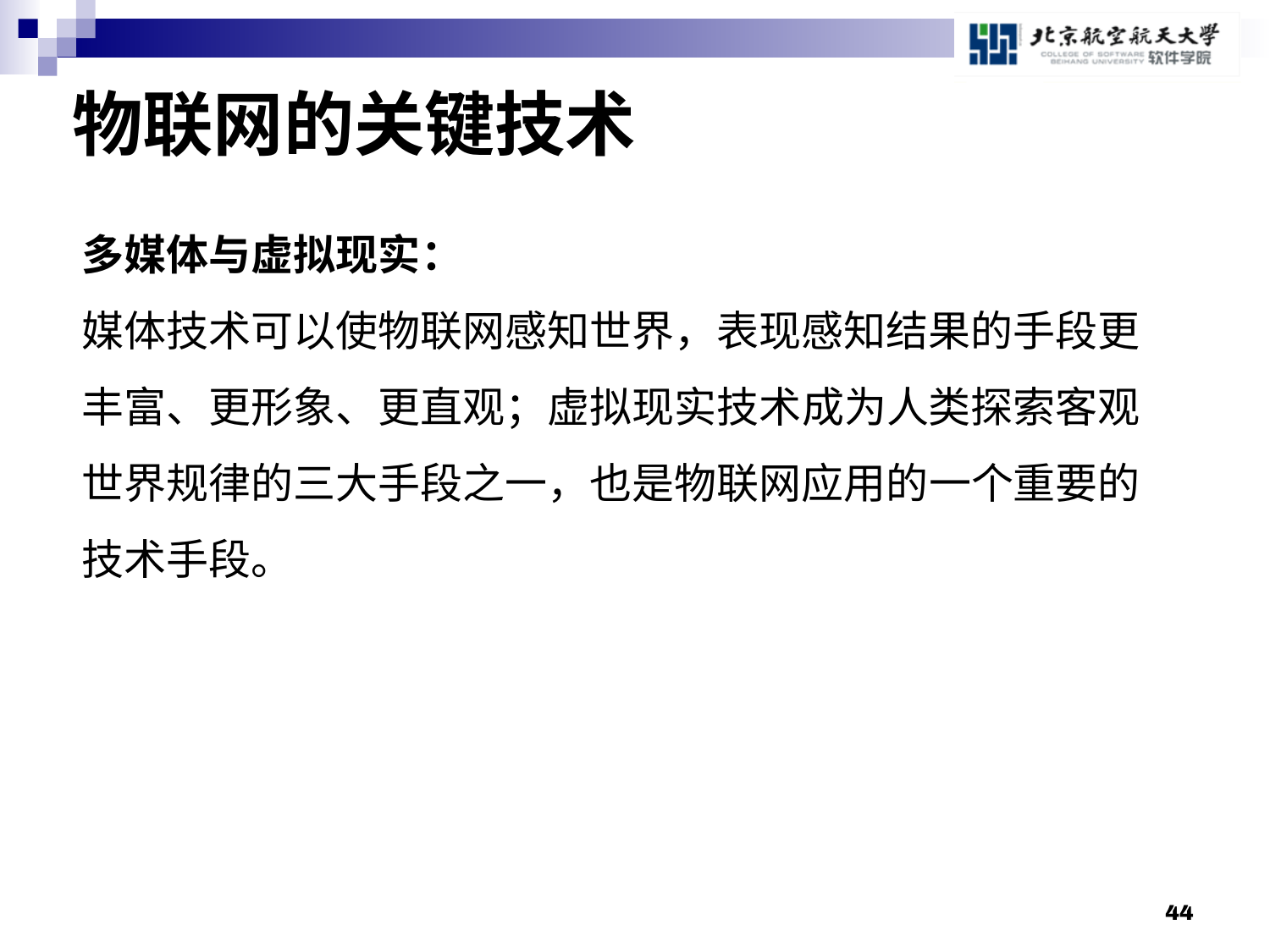

# 物联网的关键技术
多媒体与虚拟现实：
媒体技术可以使物联网感知世界，表现感知结果的手段更丰富、更形象、更直观；虚拟现实技术成为人类探索客观世界规律的三大手段之一，也是物联网应用的一个重要的技术手段。
44